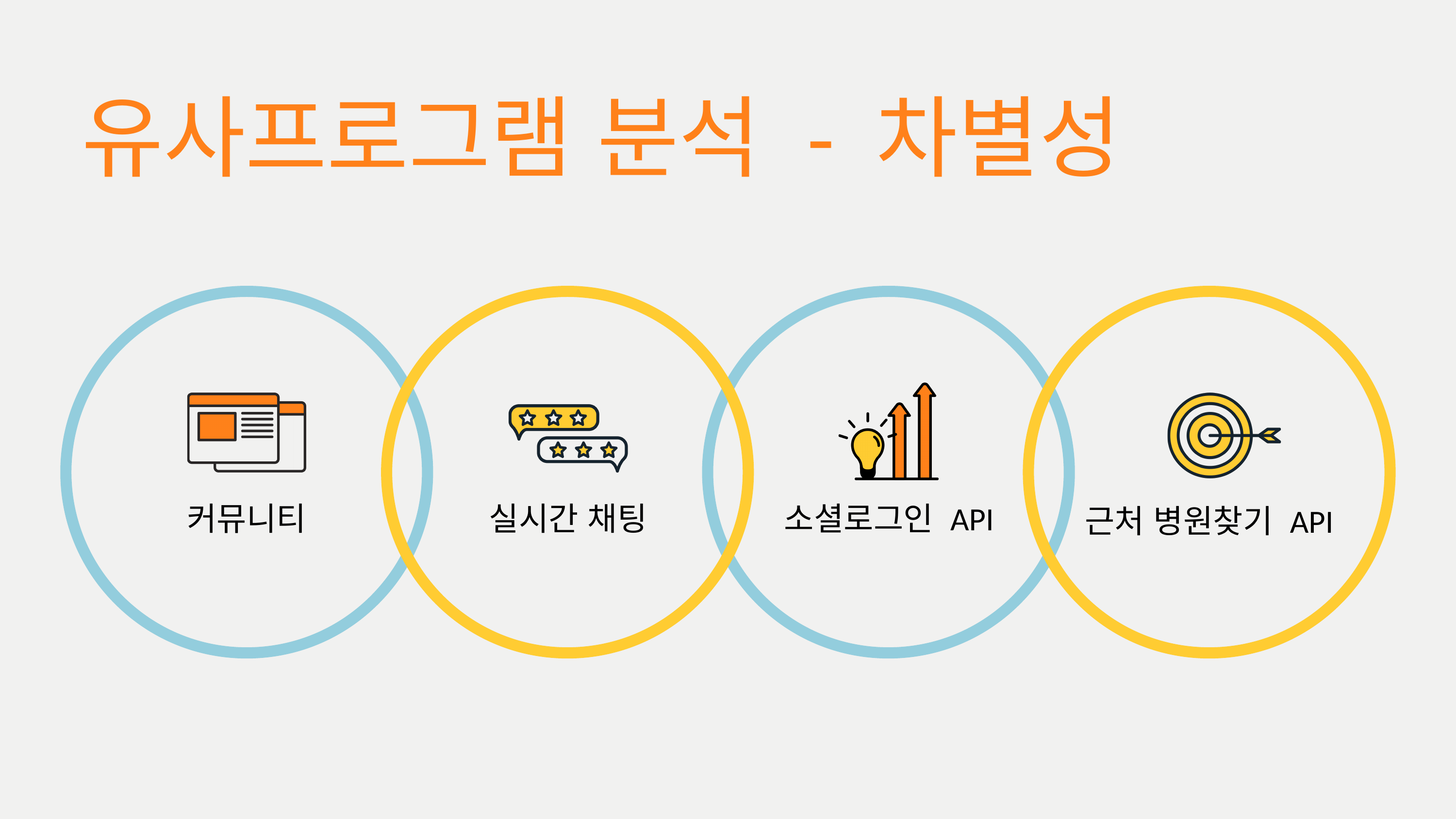

유사프로그램 분석 - 차별성

커뮤니티
실시간 채팅
소셜로그인 API
근처 병원찾기 API